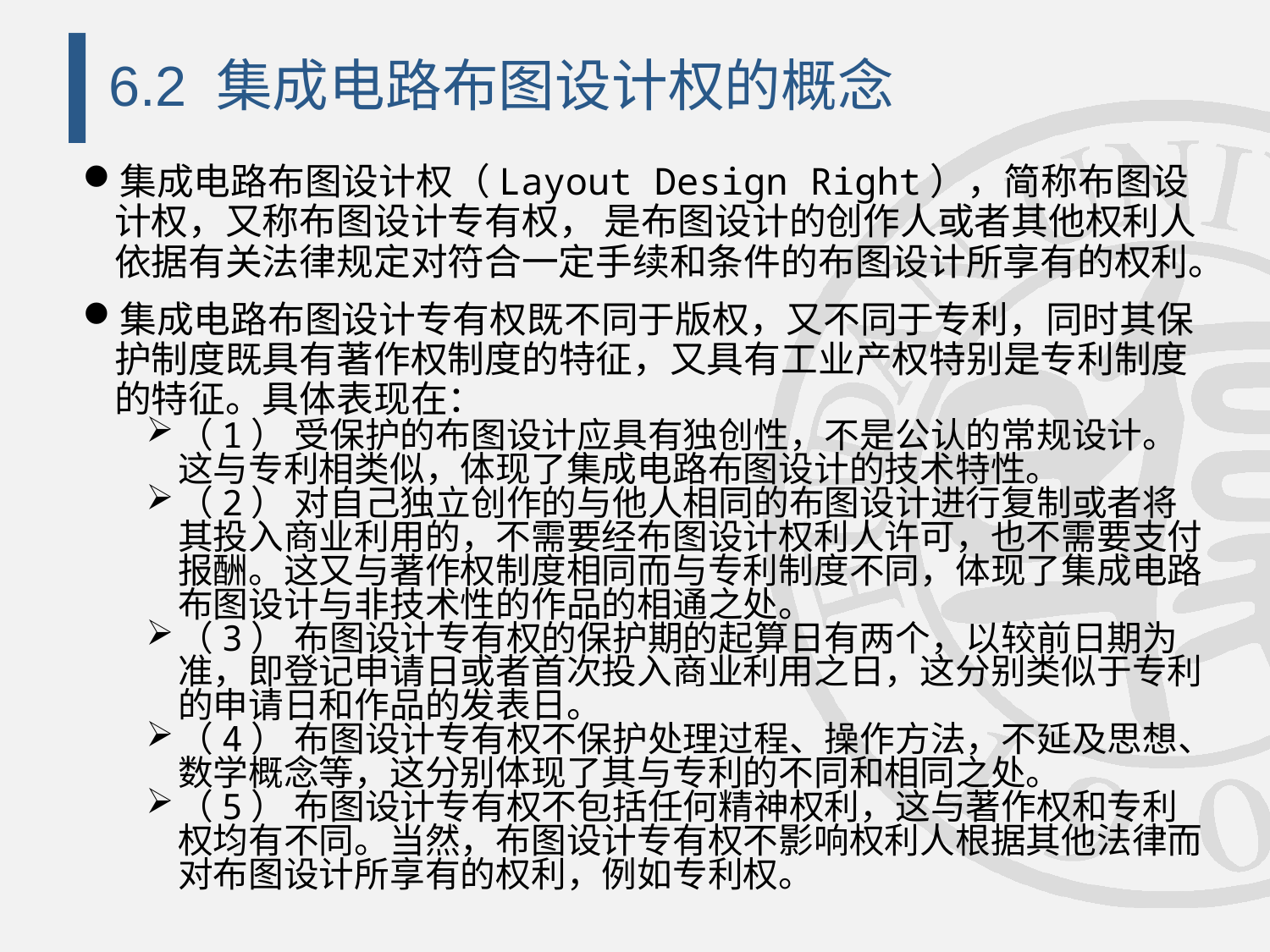

# 6.2 集成电路布图设计权的概念
集成电路布图设计权（Layout Design Right），简称布图设计权，又称布图设计专有权， 是布图设计的创作人或者其他权利人依据有关法律规定对符合一定手续和条件的布图设计所享有的权利。
集成电路布图设计专有权既不同于版权，又不同于专利，同时其保护制度既具有著作权制度的特征，又具有工业产权特别是专利制度的特征。具体表现在：
（1） 受保护的布图设计应具有独创性，不是公认的常规设计。这与专利相类似，体现了集成电路布图设计的技术特性。
（2） 对自己独立创作的与他人相同的布图设计进行复制或者将其投入商业利用的，不需要经布图设计权利人许可，也不需要支付报酬。这又与著作权制度相同而与专利制度不同，体现了集成电路布图设计与非技术性的作品的相通之处。
（3） 布图设计专有权的保护期的起算日有两个，以较前日期为准，即登记申请日或者首次投入商业利用之日，这分别类似于专利的申请日和作品的发表日。
（4） 布图设计专有权不保护处理过程、操作方法，不延及思想、数学概念等，这分别体现了其与专利的不同和相同之处。
（5） 布图设计专有权不包括任何精神权利，这与著作权和专利权均有不同。当然，布图设计专有权不影响权利人根据其他法律而对布图设计所享有的权利，例如专利权。